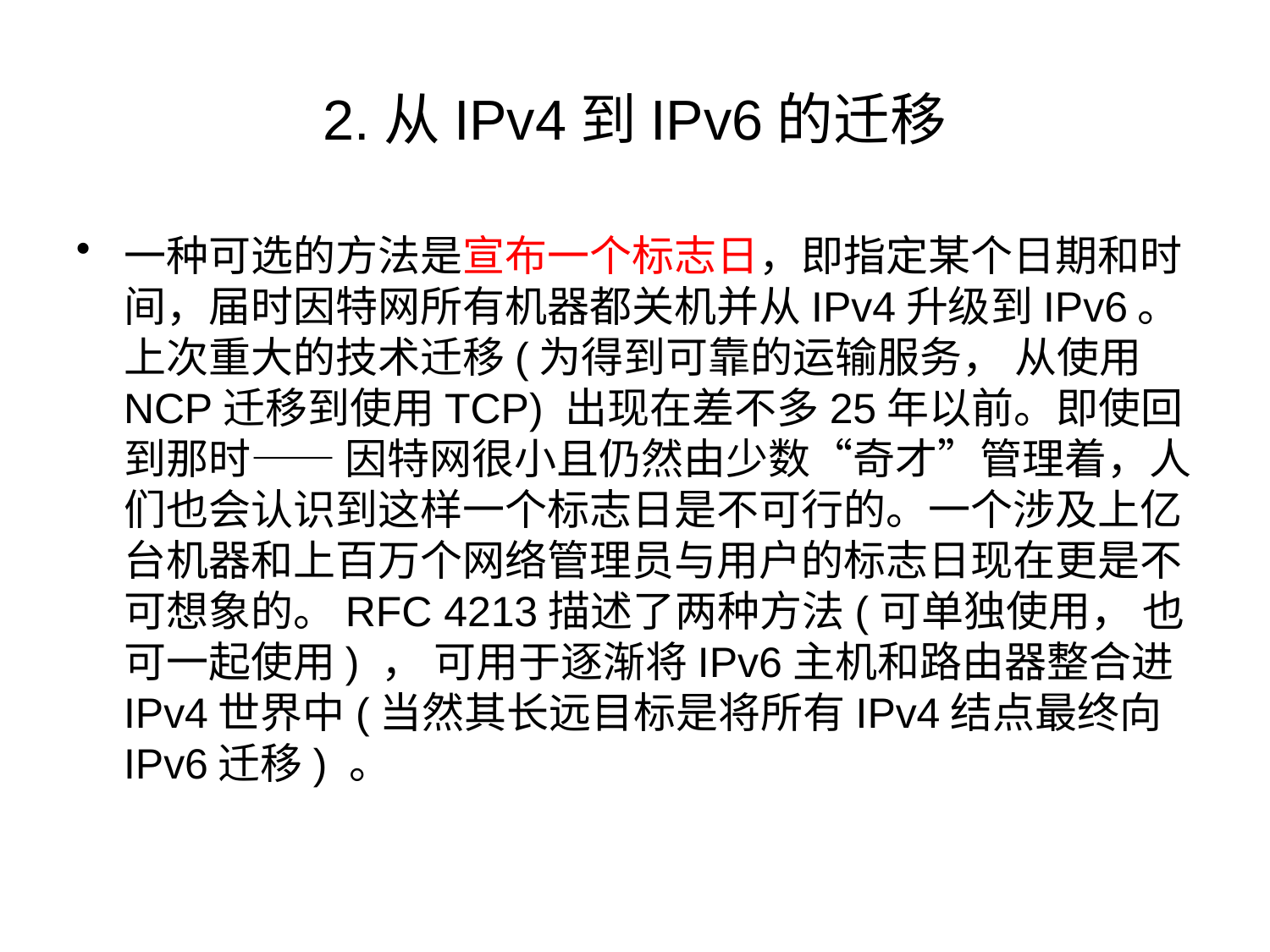

# 2.从IPv4到IPv6的迁移
一种可选的方法是宣布一个标志日，即指定某个日期和时间，届时因特网所有机器都关机并从IPv4升级到IPv6。上次重大的技术迁移(为得到可靠的运输服务， 从使用NCP迁移到使用TCP) 出现在差不多25年以前。即使回到那时—— 因特网很小且仍然由少数“奇才”管理着，人们也会认识到这样一个标志日是不可行的。一个涉及上亿台机器和上百万个网络管理员与用户的标志日现在更是不可想象的。RFC 4213描述了两种方法(可单独使用， 也可一起使用) ， 可用于逐渐将IPv6主机和路由器整合进IPv4世界中(当然其长远目标是将所有IPv4结点最终向IPv6迁移) 。